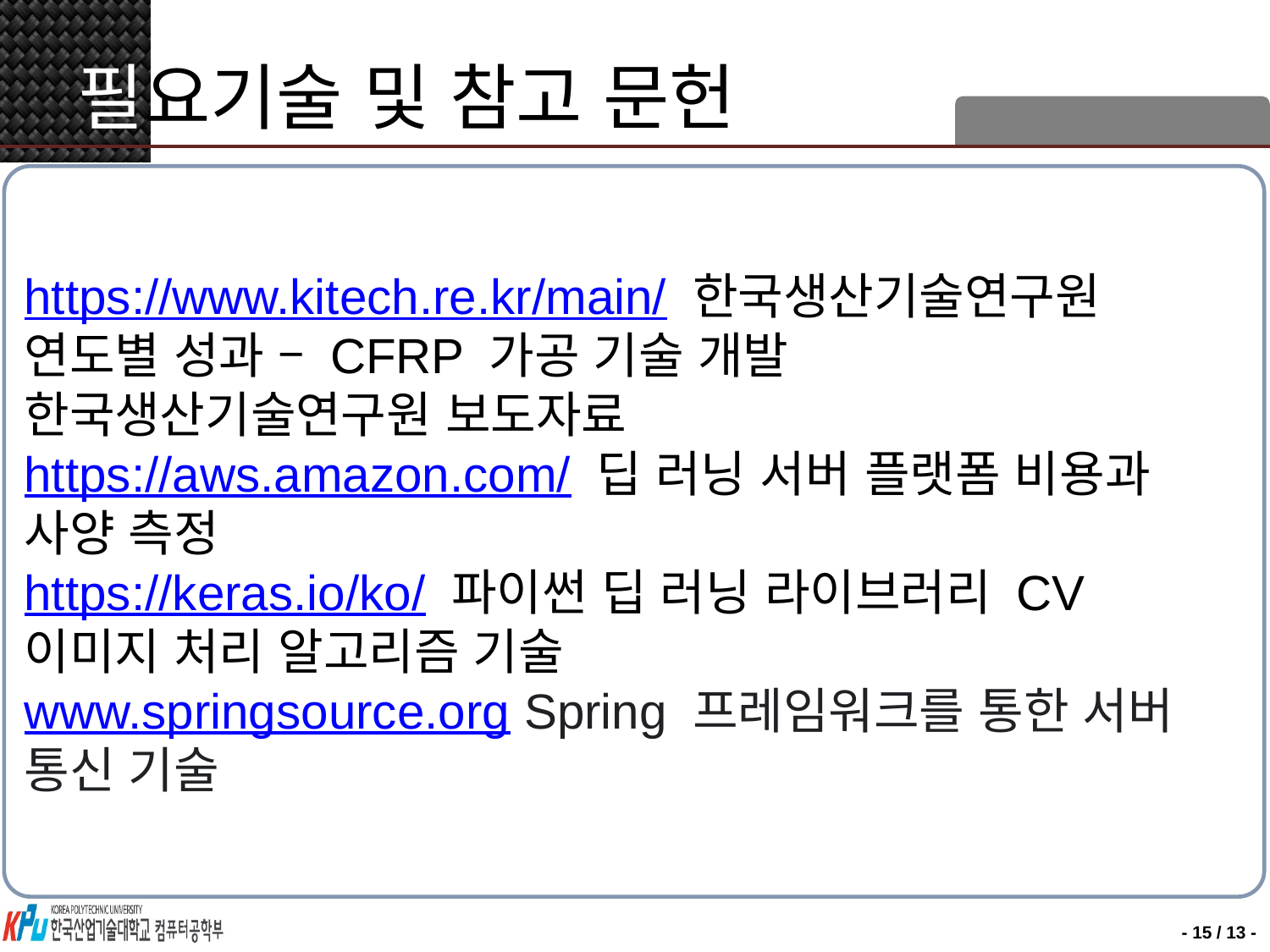

# 필요기술 및 참고 문헌

https://www.kitech.re.kr/main/ 한국생산기술연구원 연도별 성과 – CFRP 가공 기술 개발
한국생산기술연구원 보도자료
https://aws.amazon.com/ 딥 러닝 서버 플랫폼 비용과 사양 측정
https://keras.io/ko/ 파이썬 딥 러닝 라이브러리 CV 이미지 처리 알고리즘 기술
www.springsource.org Spring 프레임워크를 통한 서버 통신 기술